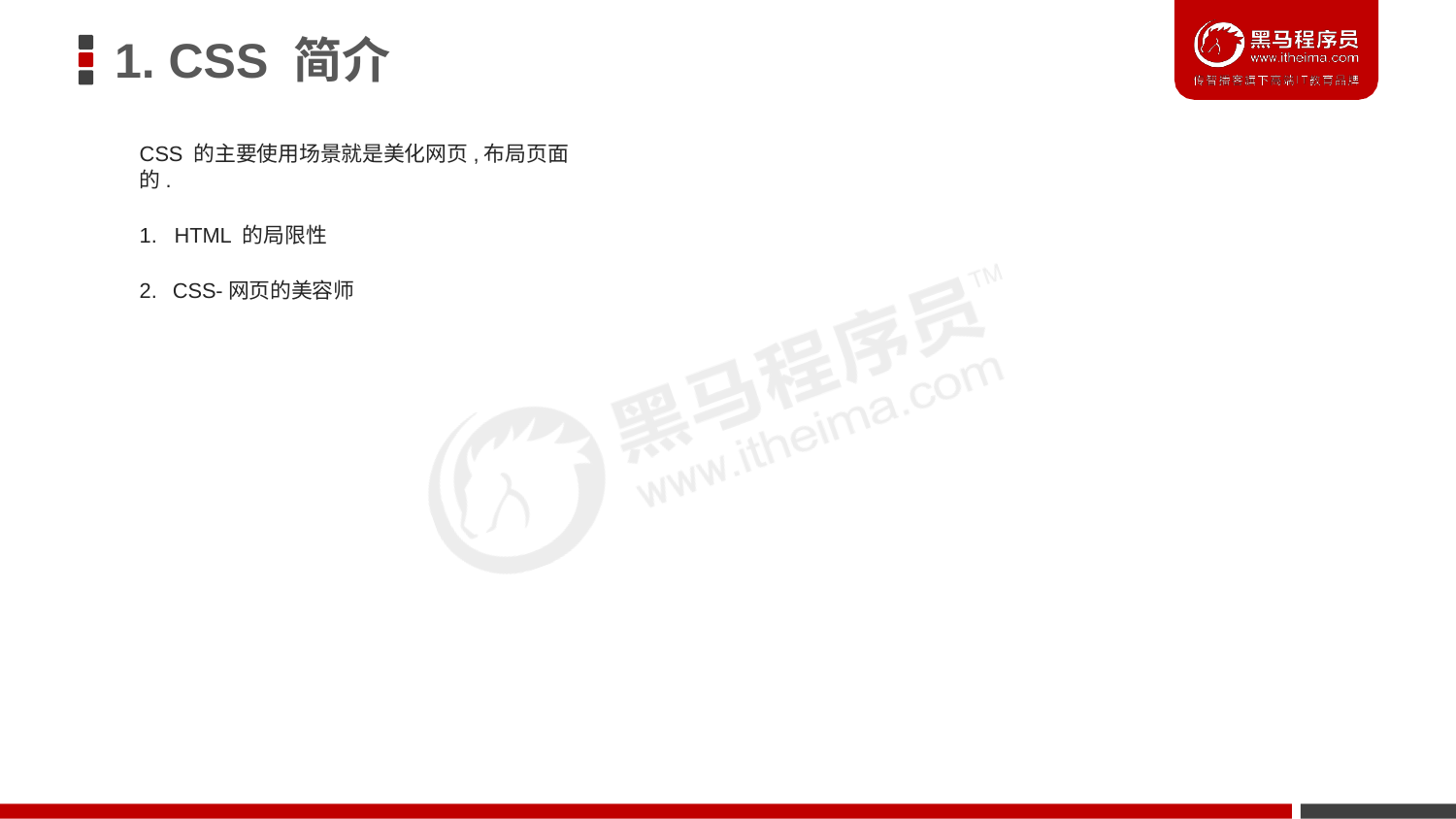

# 1. CSS 简介
CSS 的主要使用场景就是美化网页,布局页面的.

1.   HTML 的局限性

2.  CSS-网页的美容师